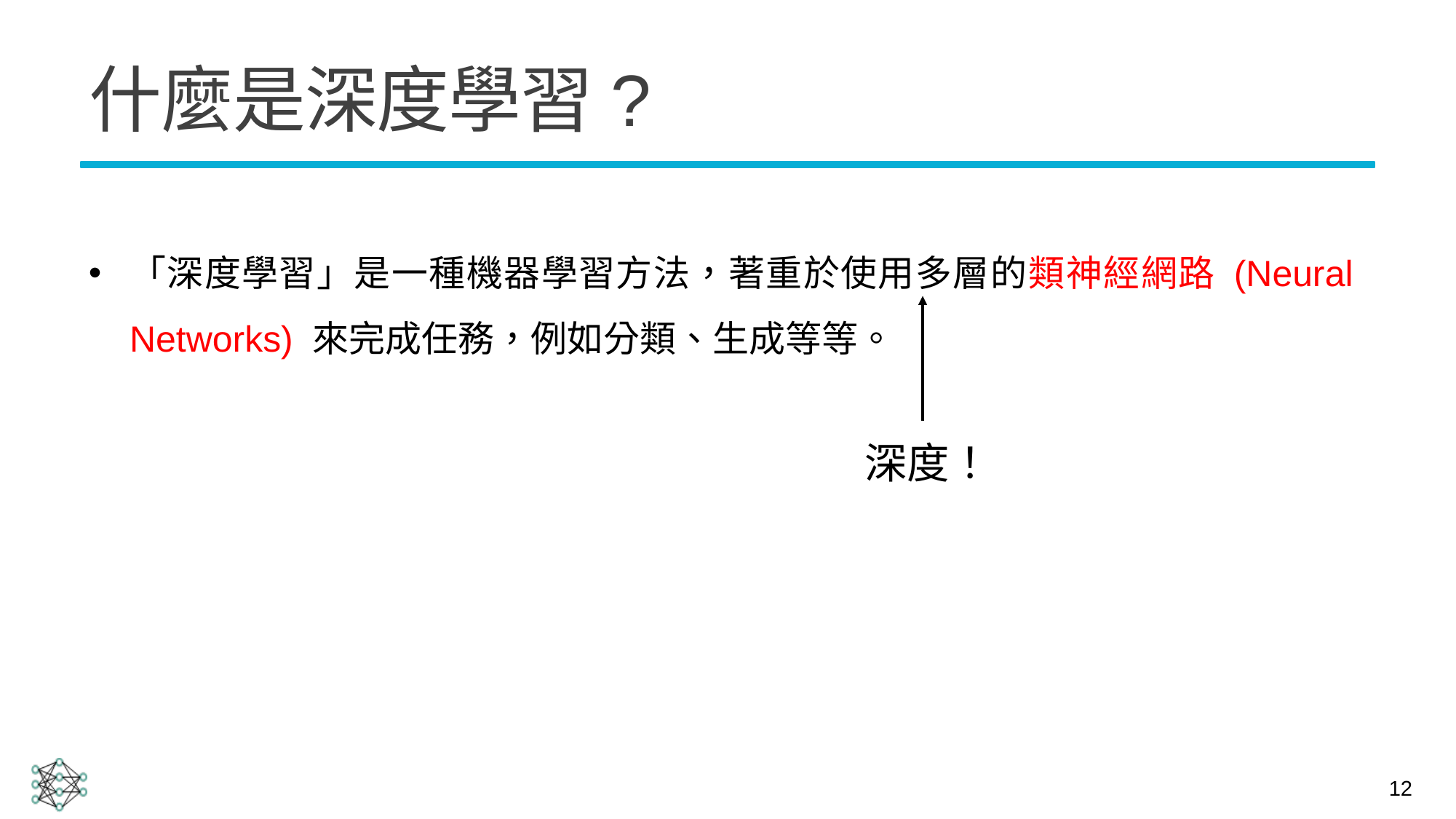

# 什麼是深度學習?
「深度學習」是一種機器學習方法，著重於使用多層的類神經網路 (Neural Networks) 來完成任務，例如分類、生成等等。
深度！
12